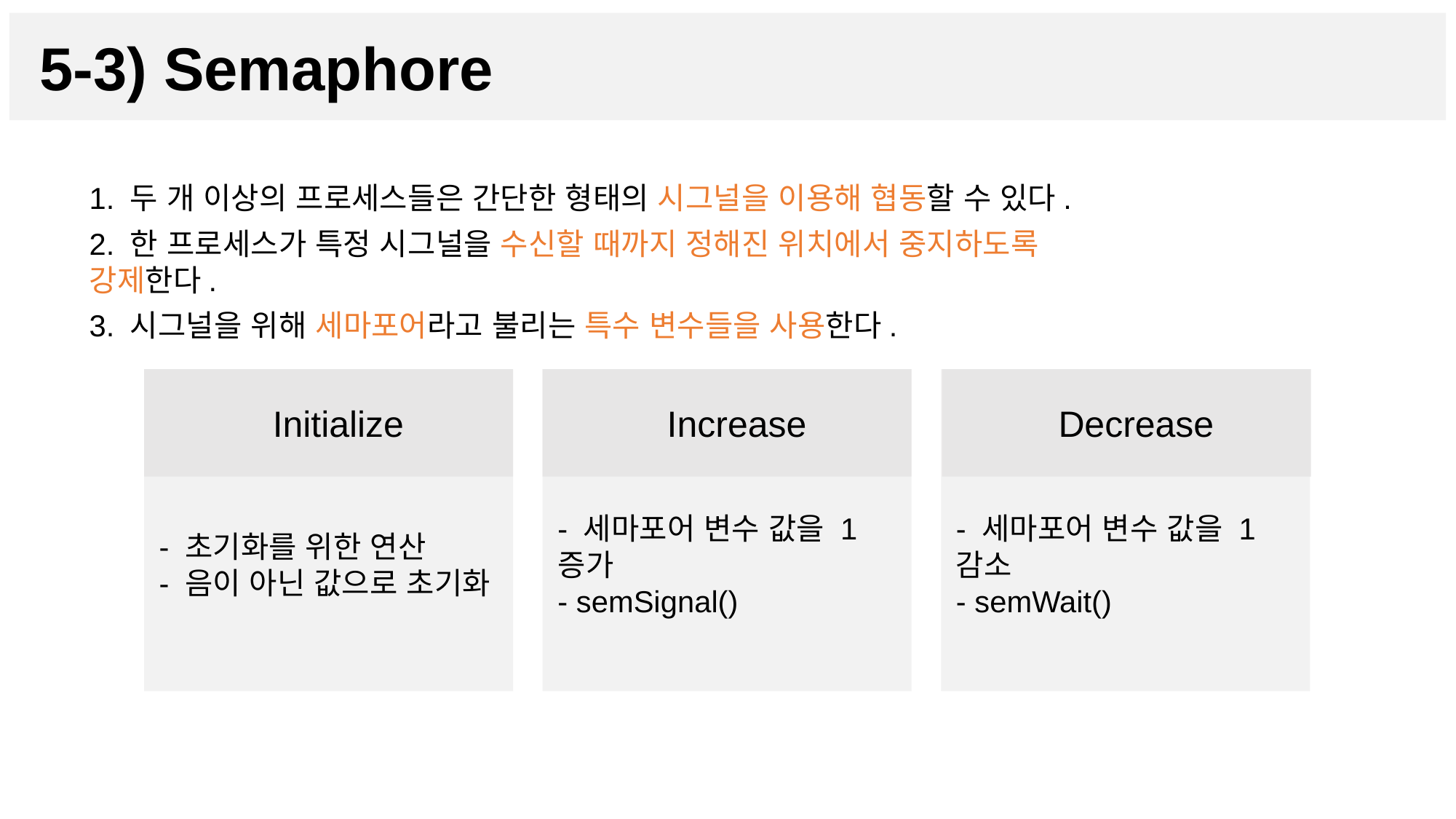

5-3) Semaphore
1. 두 개 이상의 프로세스들은 간단한 형태의 시그널을 이용해 협동할 수 있다.
2. 한 프로세스가 특정 시그널을 수신할 때까지 정해진 위치에서 중지하도록 강제한다.
3. 시그널을 위해 세마포어라고 불리는 특수 변수들을 사용한다.
- 초기화를 위한 연산
- 음이 아닌 값으로 초기화
Initialize
- 세마포어 변수 값을 1 증가
- semSignal()
Increase
- 세마포어 변수 값을 1 감소
- semWait()
Decrease